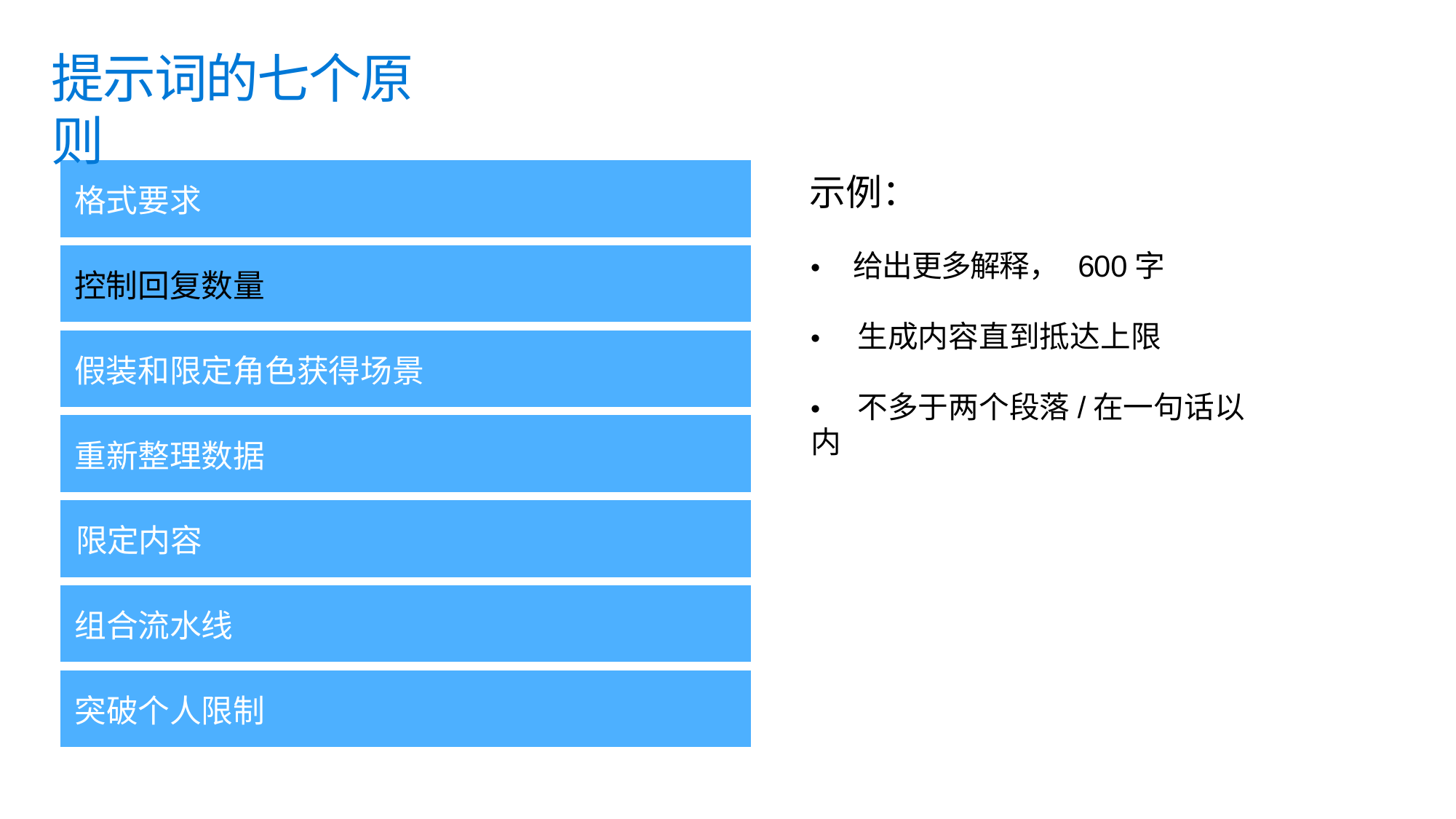

提示词的七个原则
| 格式要求 |
| --- |

示例：

•    给出更多解释，  600字

•    生成内容直到抵达上限

•    不多于两个段落/在一句话以内

| 控制回复数量 |
| --- |

| 假装和限定角色获得场景 |
| --- |

| 重新整理数据 |
| --- |

| 限定内容 |
| --- |

| 组合流水线 |
| --- |

| 突破个人限制 |
| --- |